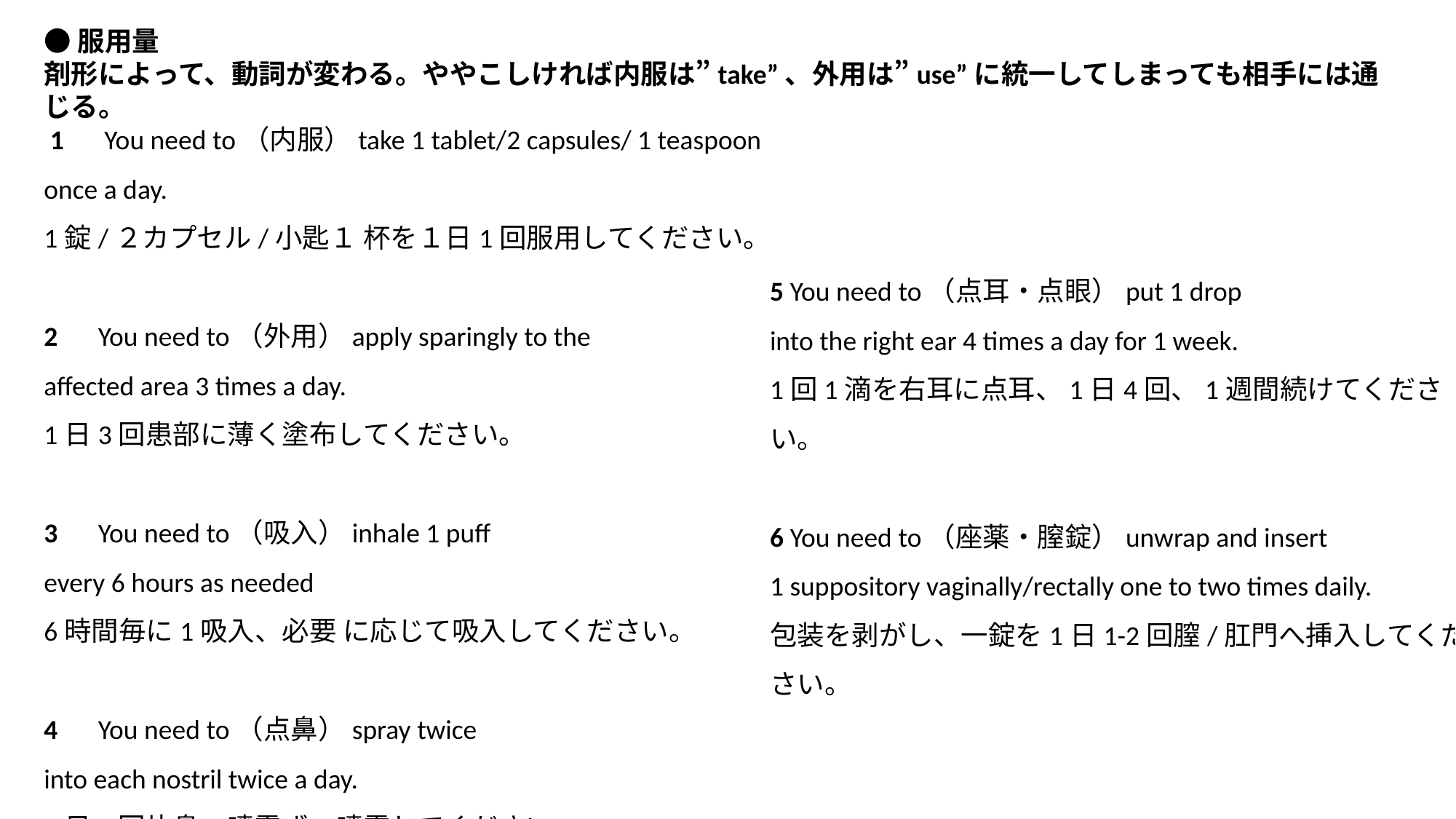

●服用量
剤形によって、動詞が変わる。ややこしければ内服は”take”、外用は”use”に統一してしまっても相手には通じる。
 1　You need to（内服）take 1 tablet/2 capsules/ 1 teaspoon
once a day.
1錠/２カプセル/小匙１ 杯を１日1回服用してください。

2　You need to（外用）apply sparingly to the
affected area 3 times a day.
1日3回患部に薄く塗布してください。

3　You need to（吸入）inhale 1 puff
every 6 hours as needed
6時間毎に1吸入、必要 に応じて吸入してください。

4　You need to（点鼻）spray twice
into each nostril twice a day.
1日2回片鼻2噴霧ずつ噴霧してください。

5 You need to（点耳・点眼）put 1 drop
into the right ear 4 times a day for 1 week.
1回1滴を右耳に点耳、1日4回、1週間続けてください。

6 You need to（座薬・膣錠）unwrap and insert
1 suppository vaginally/rectally one to two times daily.
包装を剥がし、一錠を1日1-2回膣/肛門へ挿入してください。